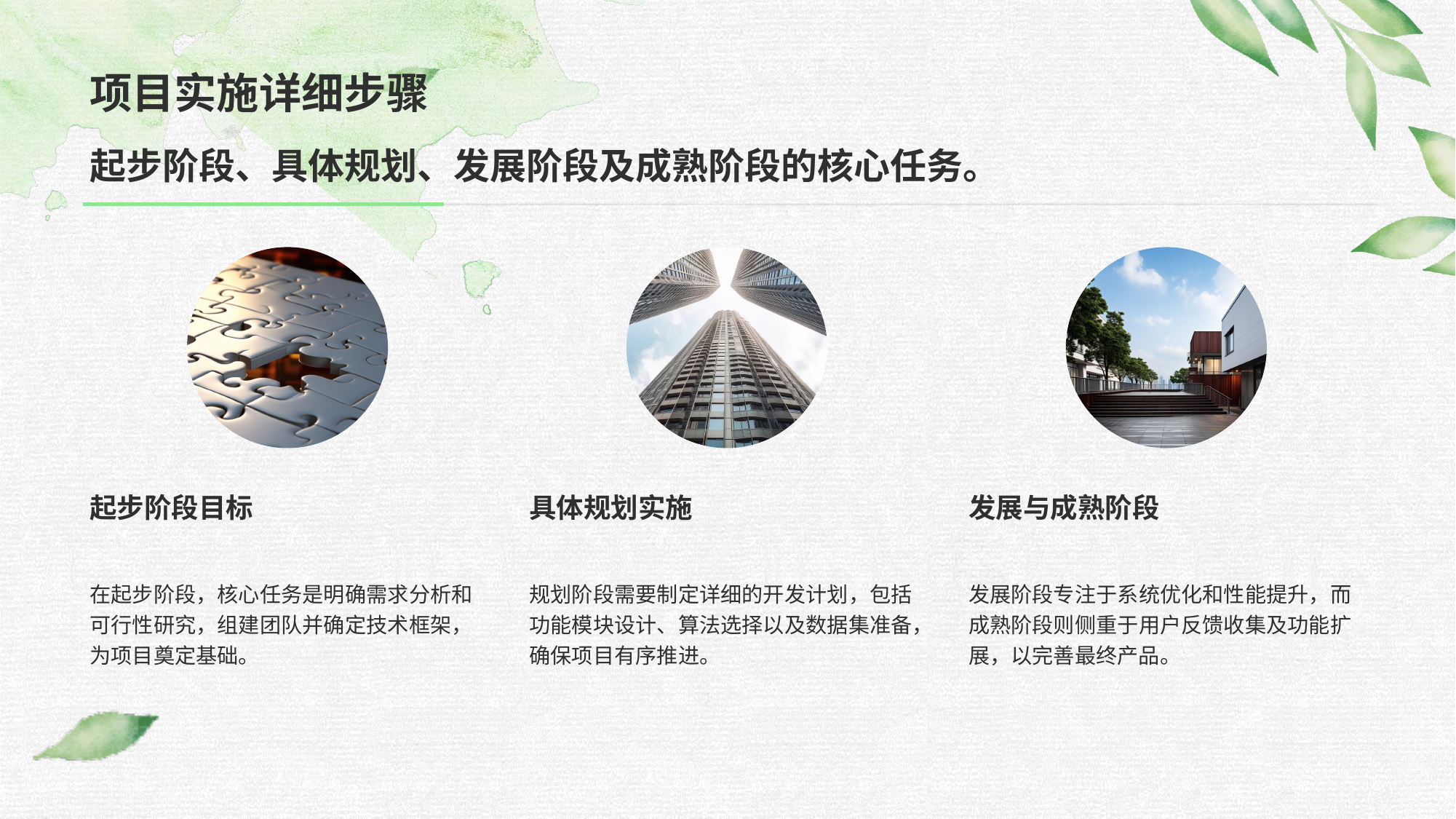

# 项目实施详细步骤
起步阶段、具体规划、发展阶段及成熟阶段的核心任务。

起步阶段目标
在起步阶段，核心任务是明确需求分析和可行性研究，组建团队并确定技术框架，为项目奠定基础。

具体规划实施
规划阶段需要制定详细的开发计划，包括功能模块设计、算法选择以及数据集准备，确保项目有序推进。

发展与成熟阶段
发展阶段专注于系统优化和性能提升，而成熟阶段则侧重于用户反馈收集及功能扩展，以完善最终产品。